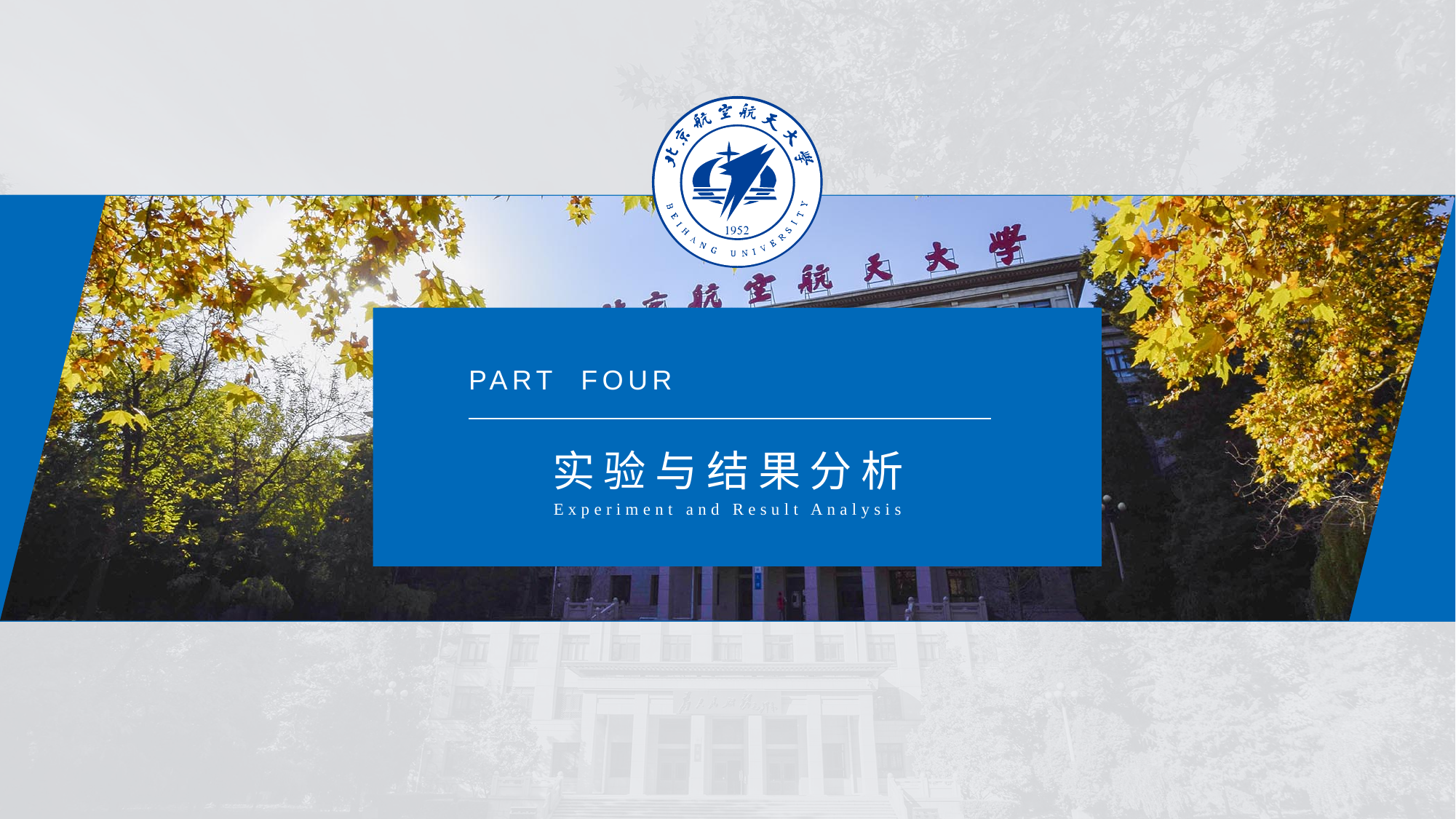

PART  FOUR

实验与结果分析
Experiment and Result Analysis